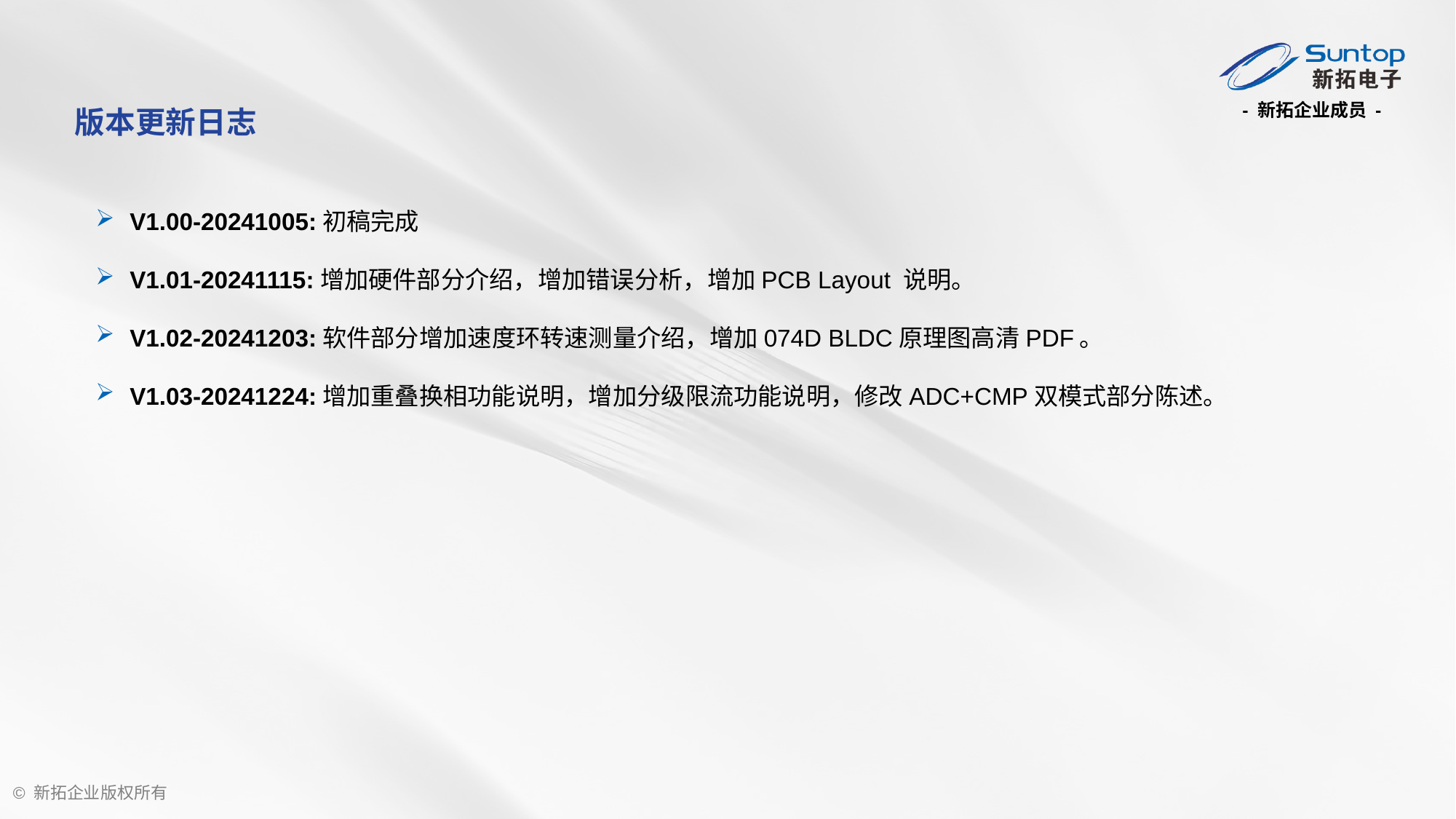

版本更新日志
V1.00-20241005:初稿完成
V1.01-20241115:增加硬件部分介绍，增加错误分析，增加PCB Layout 说明。
V1.02-20241203:软件部分增加速度环转速测量介绍，增加074D BLDC原理图高清PDF。
V1.03-20241224:增加重叠换相功能说明，增加分级限流功能说明，修改ADC+CMP双模式部分陈述。